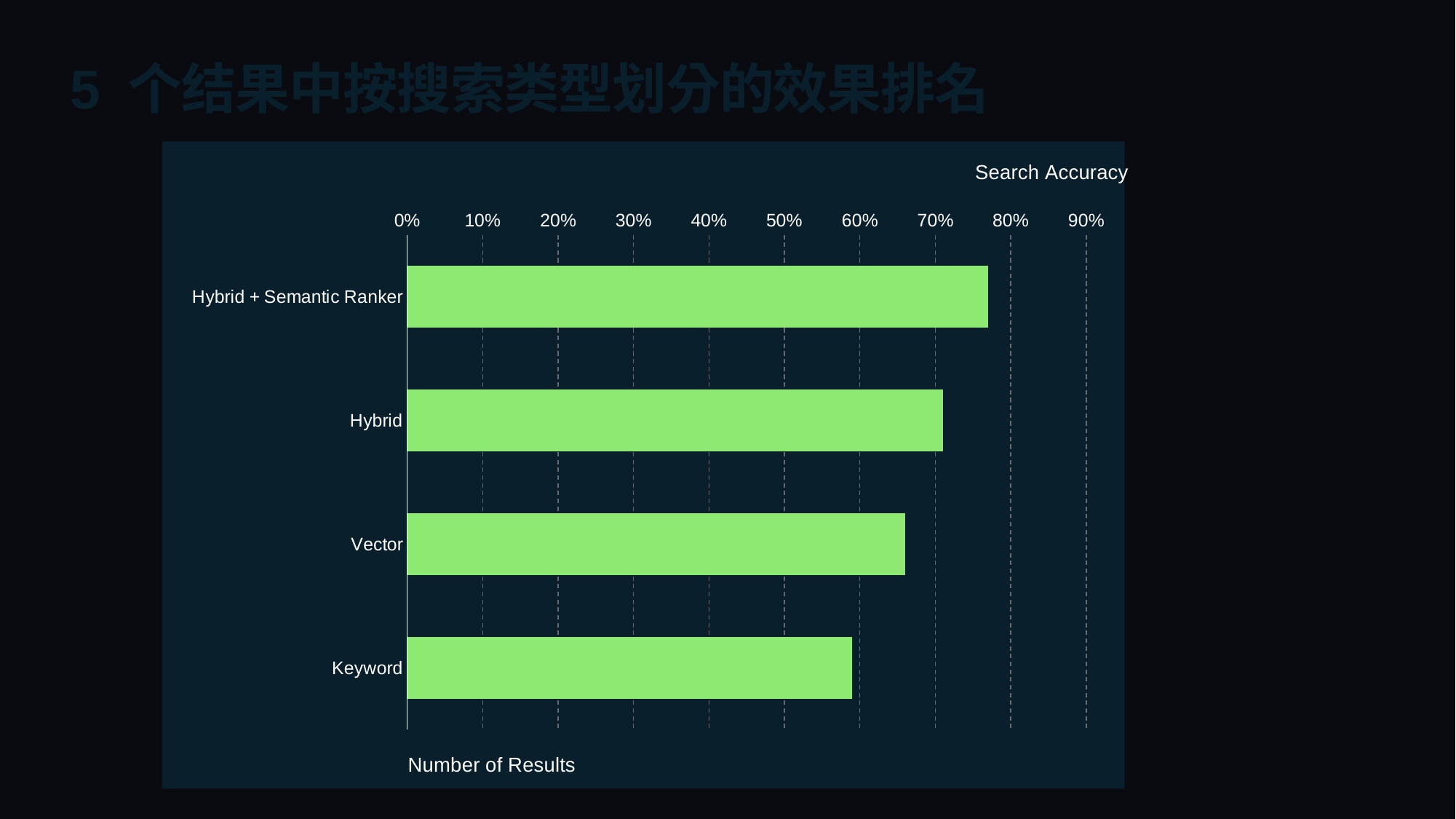

# 5 个结果中按搜索类型划分的效果排名

### Chart

| Category |  |
|---|---|
| Hybrid + Semantic Ranker | 0.77 |
| Hybrid | 0.71 |
| Vector | 0.66 |
| Keyword | 0.59 |